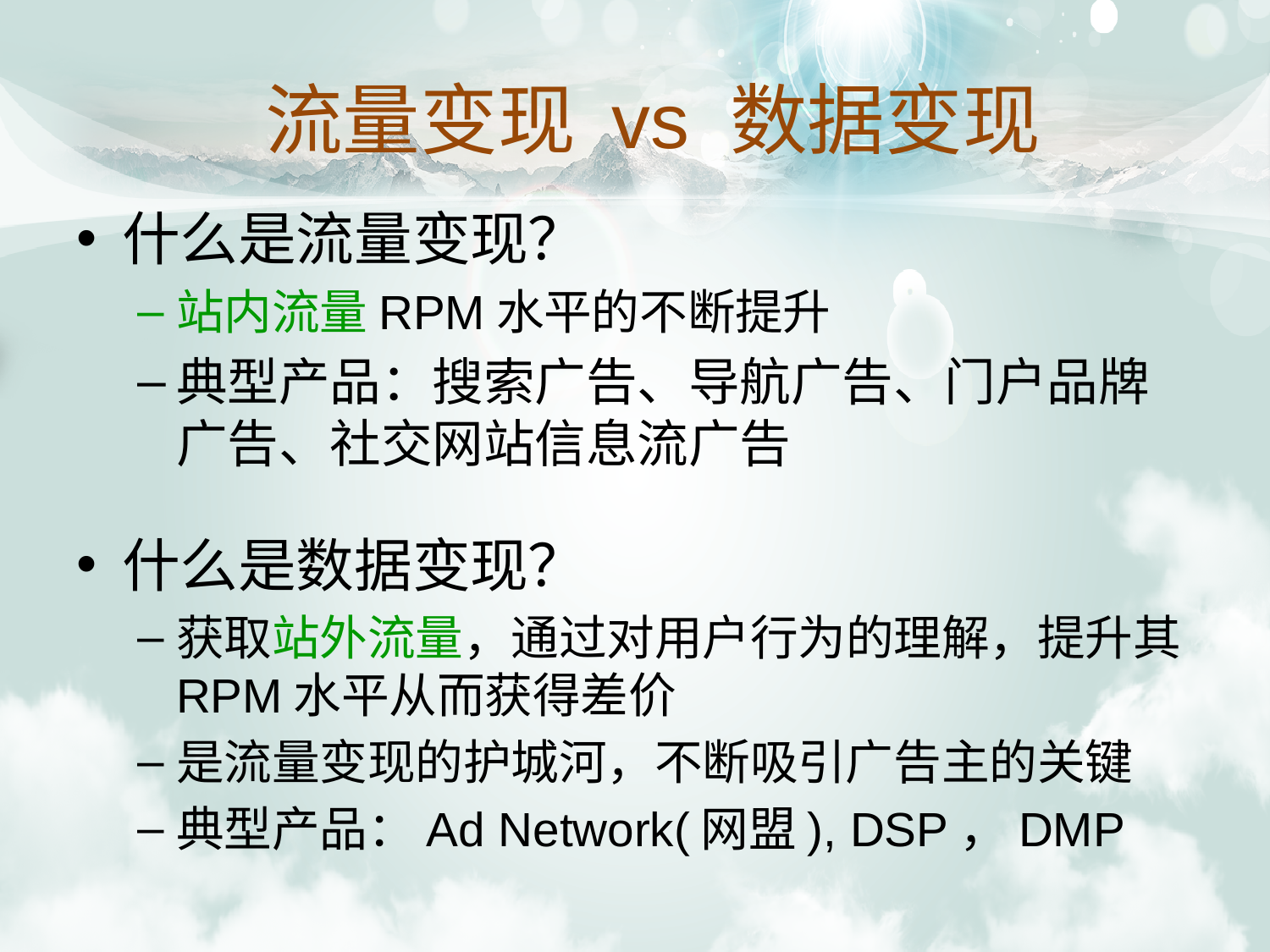

# 流量变现 vs 数据变现
什么是流量变现？
站内流量RPM水平的不断提升
典型产品：搜索广告、导航广告、门户品牌广告、社交网站信息流广告

什么是数据变现？
获取站外流量，通过对用户行为的理解，提升其RPM水平从而获得差价
是流量变现的护城河，不断吸引广告主的关键
典型产品：Ad Network(网盟), DSP，DMP